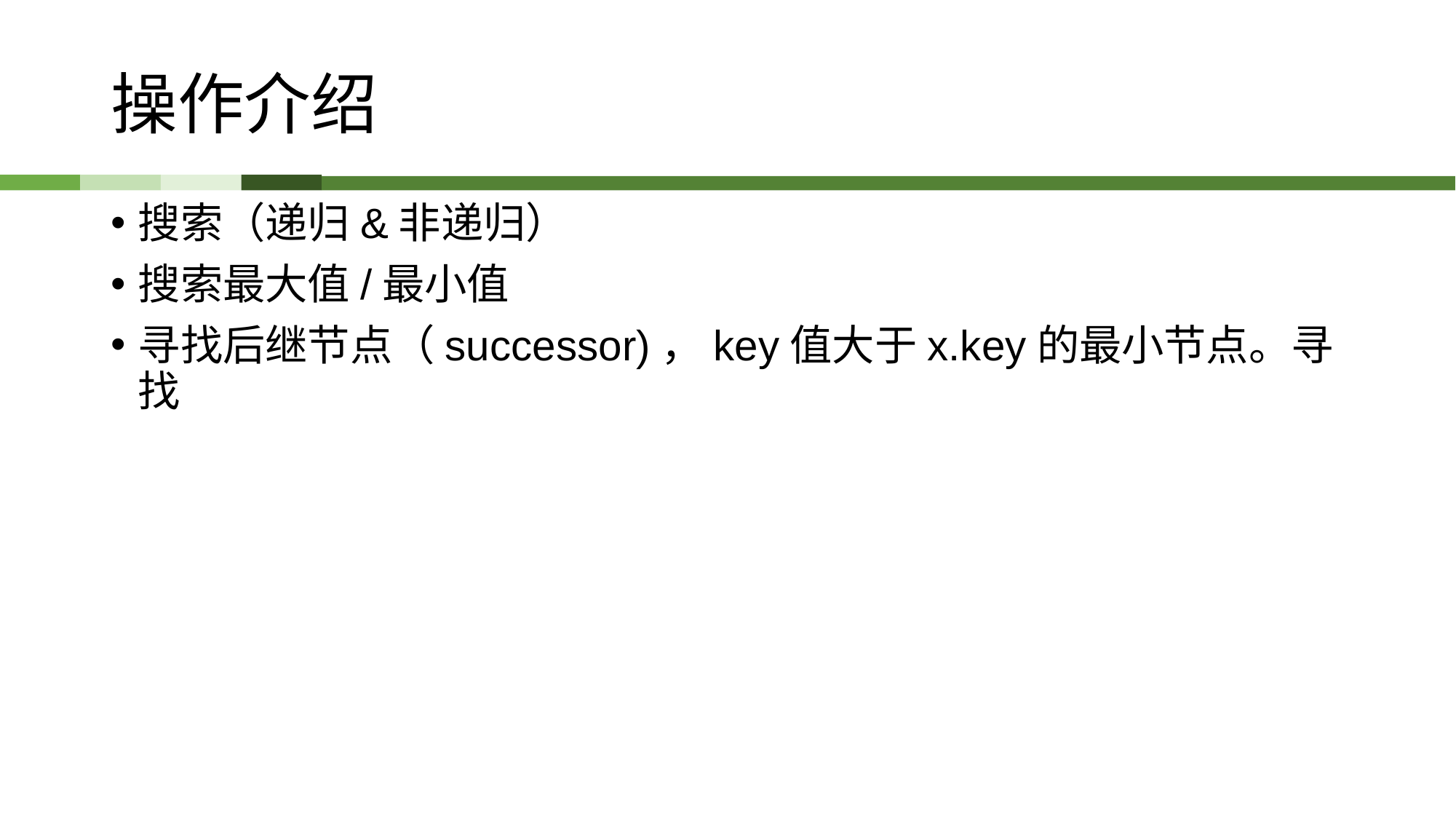

# 操作介绍
搜索（递归&非递归）
搜索最大值/最小值
寻找后继节点（successor)，key值大于x.key的最小节点。寻找